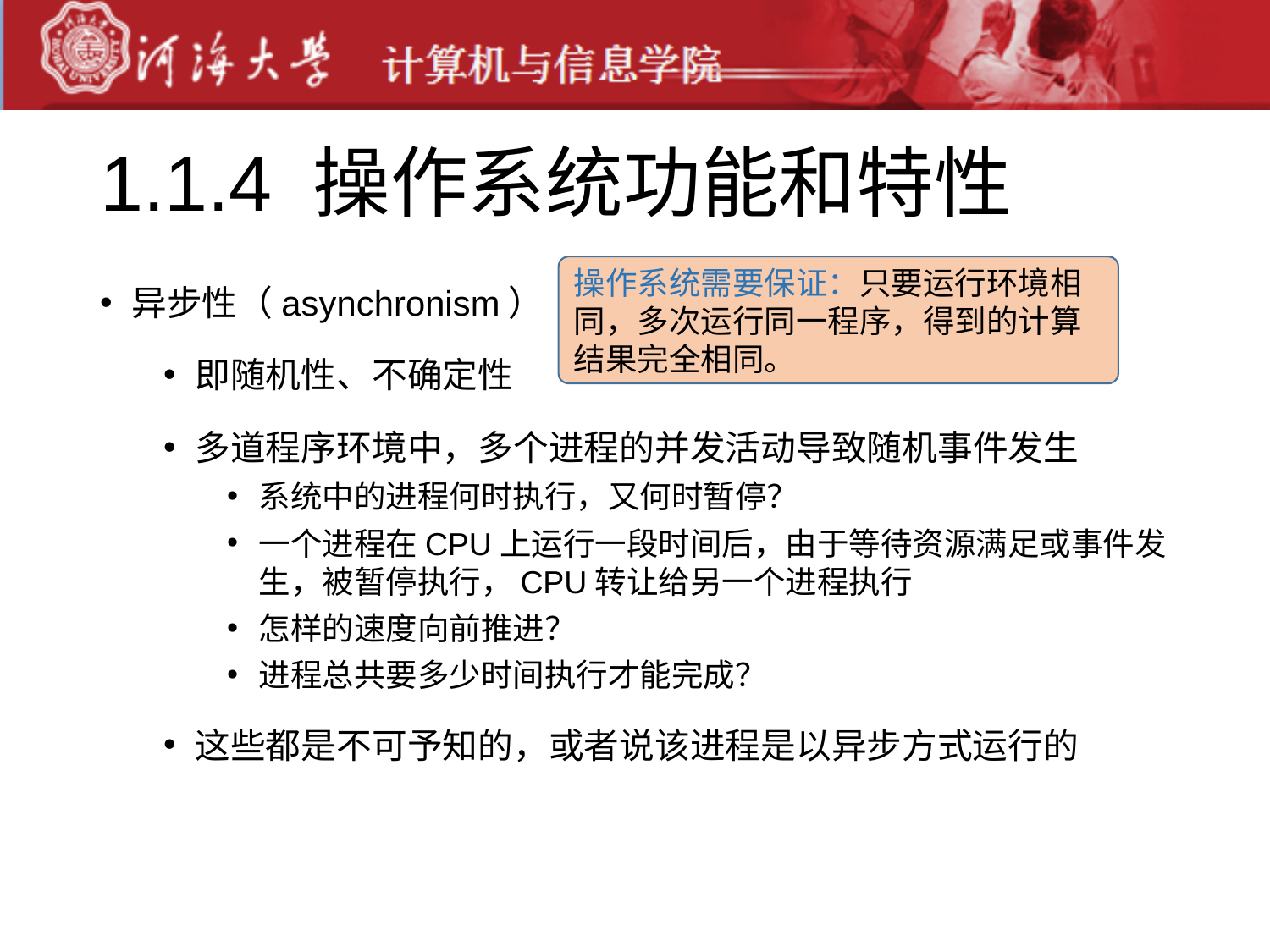

# 1.1.4 操作系统功能和特性
异步性（asynchronism）
即随机性、不确定性
多道程序环境中，多个进程的并发活动导致随机事件发生
系统中的进程何时执行，又何时暂停？
一个进程在CPU上运行一段时间后，由于等待资源满足或事件发生，被暂停执行，CPU转让给另一个进程执行
怎样的速度向前推进？
进程总共要多少时间执行才能完成？
这些都是不可予知的，或者说该进程是以异步方式运行的

操作系统需要保证：只要运行环境相同，多次运行同一程序，得到的计算结果完全相同。